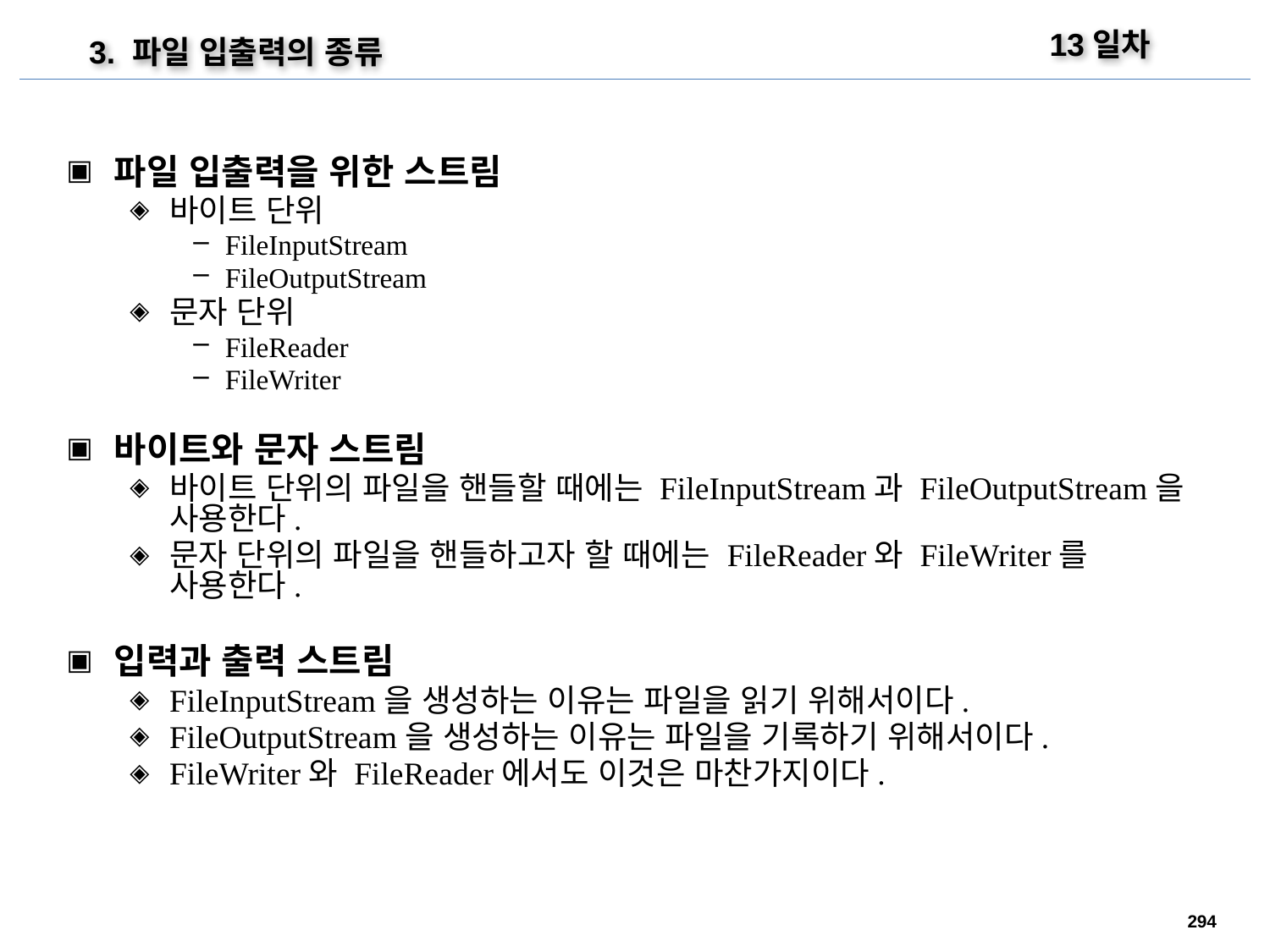

13일차
3. 파일 입출력의 종류
파일 입출력을 위한 스트림
바이트 단위
FileInputStream
FileOutputStream
문자 단위
FileReader
FileWriter

바이트와 문자 스트림
바이트 단위의 파일을 핸들할 때에는 FileInputStream과 FileOutputStream을 사용한다.
문자 단위의 파일을 핸들하고자 할 때에는 FileReader와 FileWriter를 사용한다.

입력과 출력 스트림
FileInputStream을 생성하는 이유는 파일을 읽기 위해서이다.
FileOutputStream을 생성하는 이유는 파일을 기록하기 위해서이다.
FileWriter와 FileReader에서도 이것은 마찬가지이다.